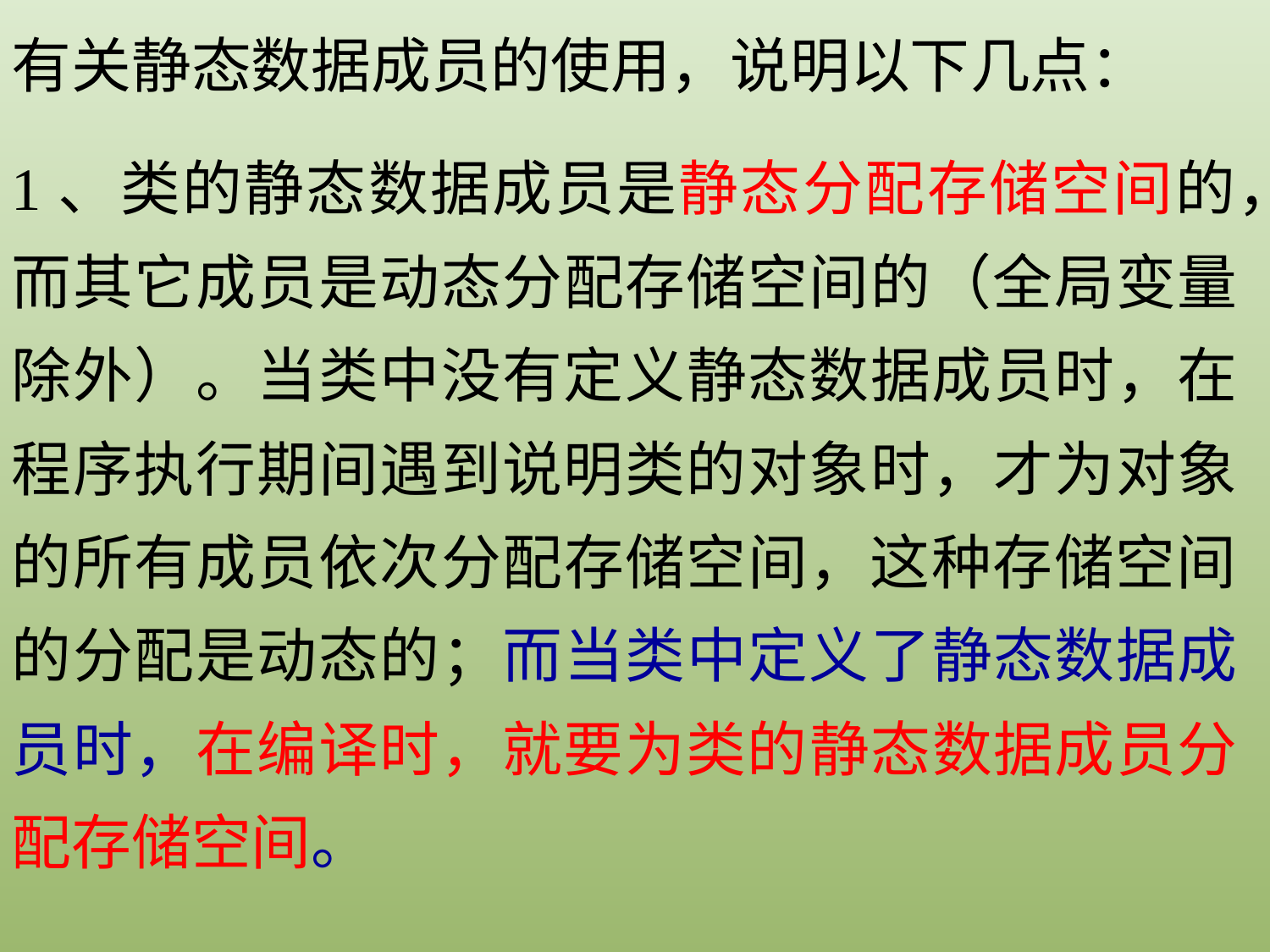

有关静态数据成员的使用，说明以下几点：
1、类的静态数据成员是静态分配存储空间的，而其它成员是动态分配存储空间的（全局变量除外）。当类中没有定义静态数据成员时，在程序执行期间遇到说明类的对象时，才为对象的所有成员依次分配存储空间，这种存储空间的分配是动态的；而当类中定义了静态数据成员时，在编译时，就要为类的静态数据成员分配存储空间。
815